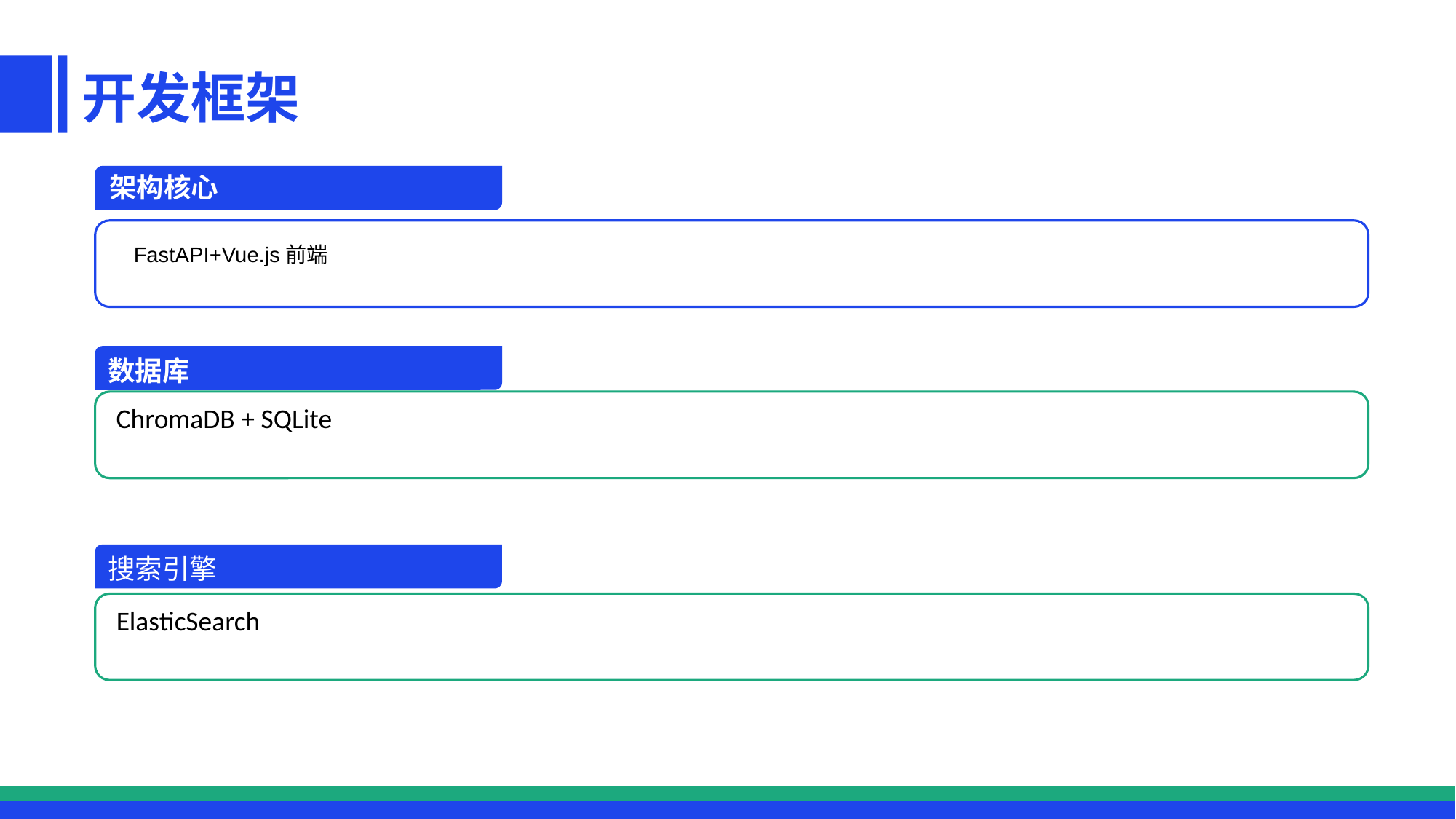

开发框架
架构核心

FastAPI+Vue.js前端
数据库

 ChromaDB + SQLite
搜索引擎
 ElasticSearch